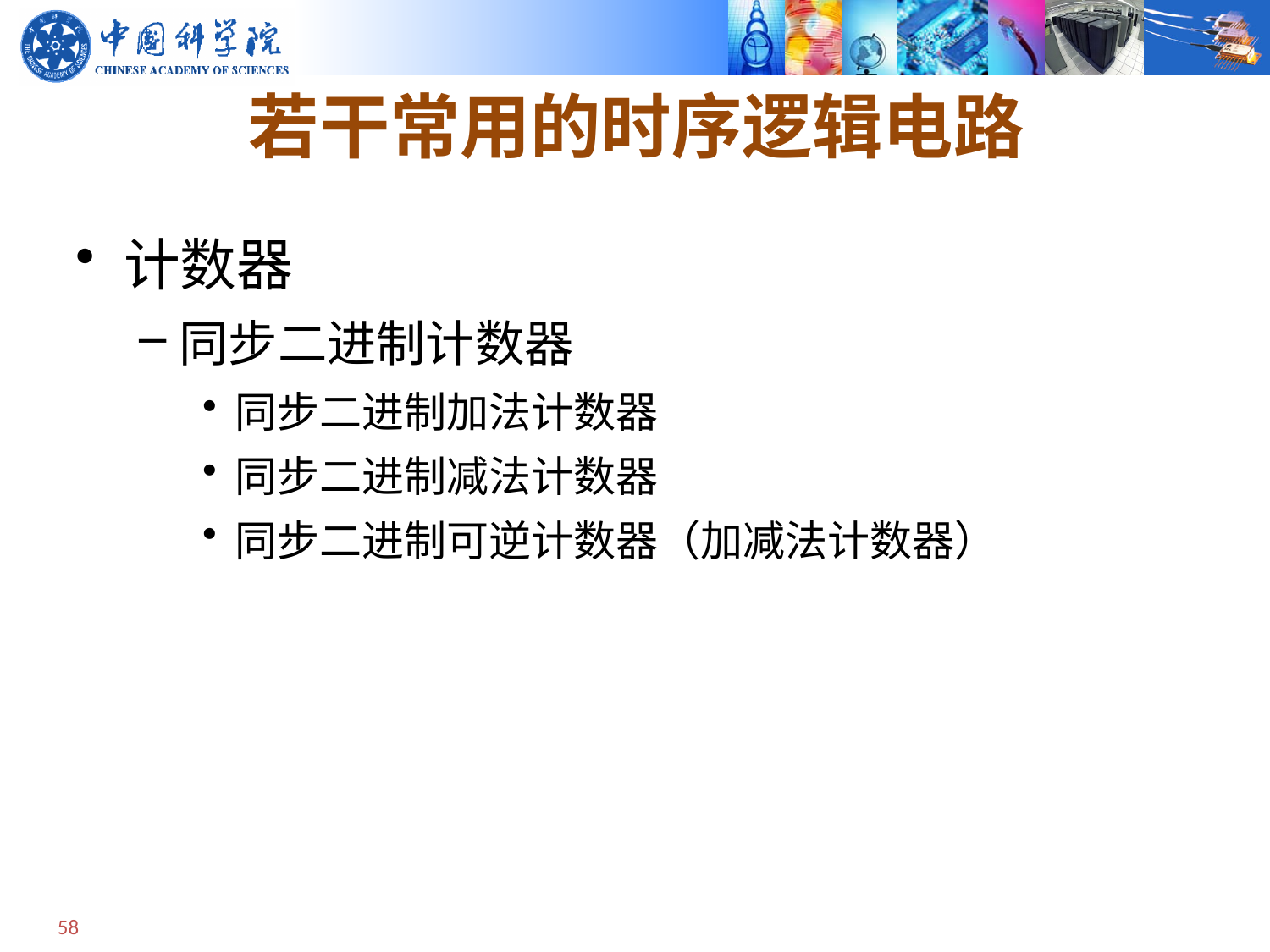

# 若干常用的时序逻辑电路
计数器
同步二进制计数器
同步二进制加法计数器
同步二进制减法计数器
同步二进制可逆计数器（加减法计数器）